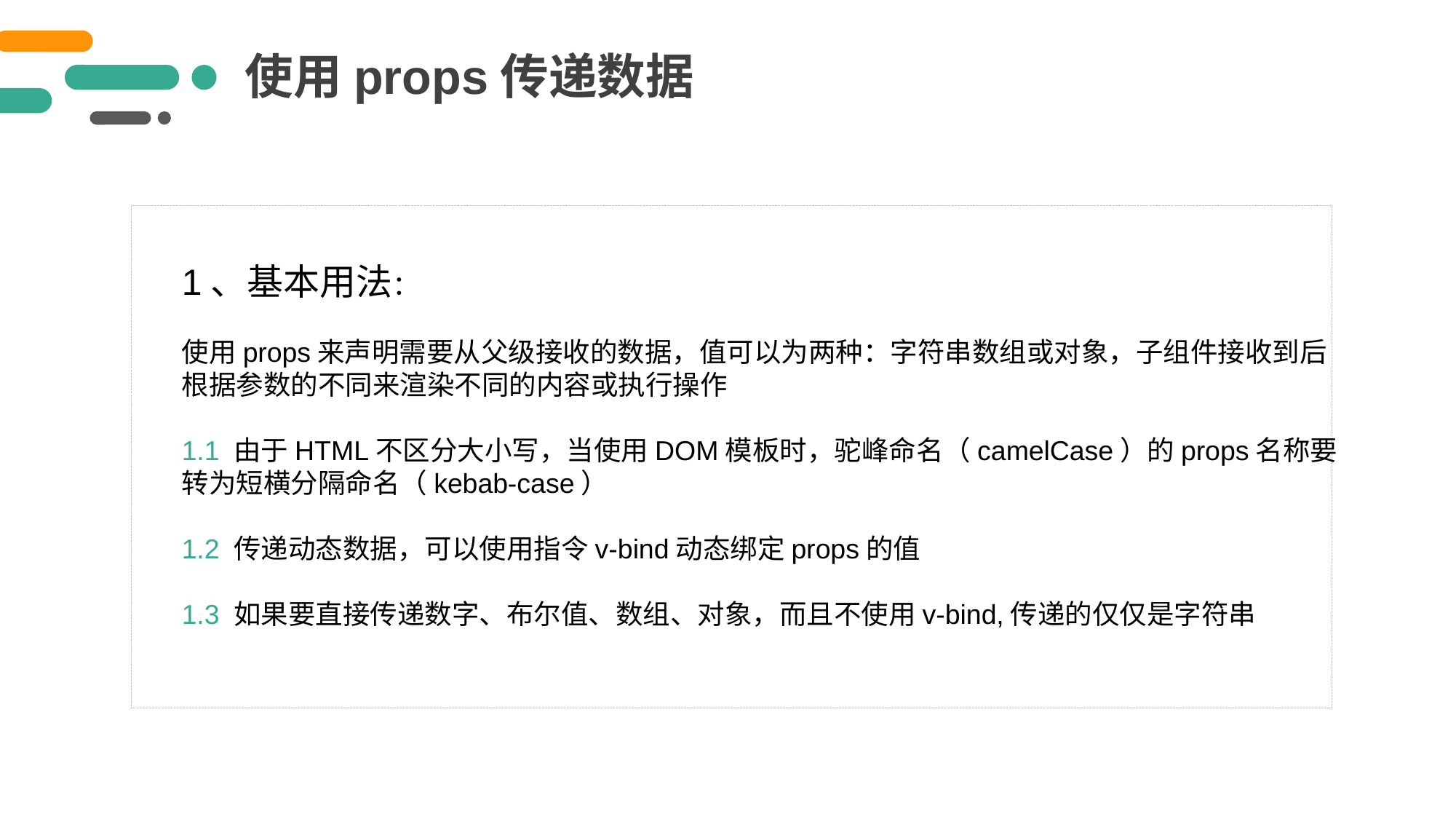

使用props传递数据

1、基本用法：

使用props来声明需要从父级接收的数据，值可以为两种：字符串数组或对象，子组件接收到后根据参数的不同来渲染不同的内容或执行操作

1.1 由于HTML不区分大小写，当使用DOM模板时，驼峰命名（camelCase）的props名称要转为短横分隔命名（kebab-case）

1.2 传递动态数据，可以使用指令v-bind动态绑定props的值

1.3 如果要直接传递数字、布尔值、数组、对象，而且不使用v-bind,传递的仅仅是字符串